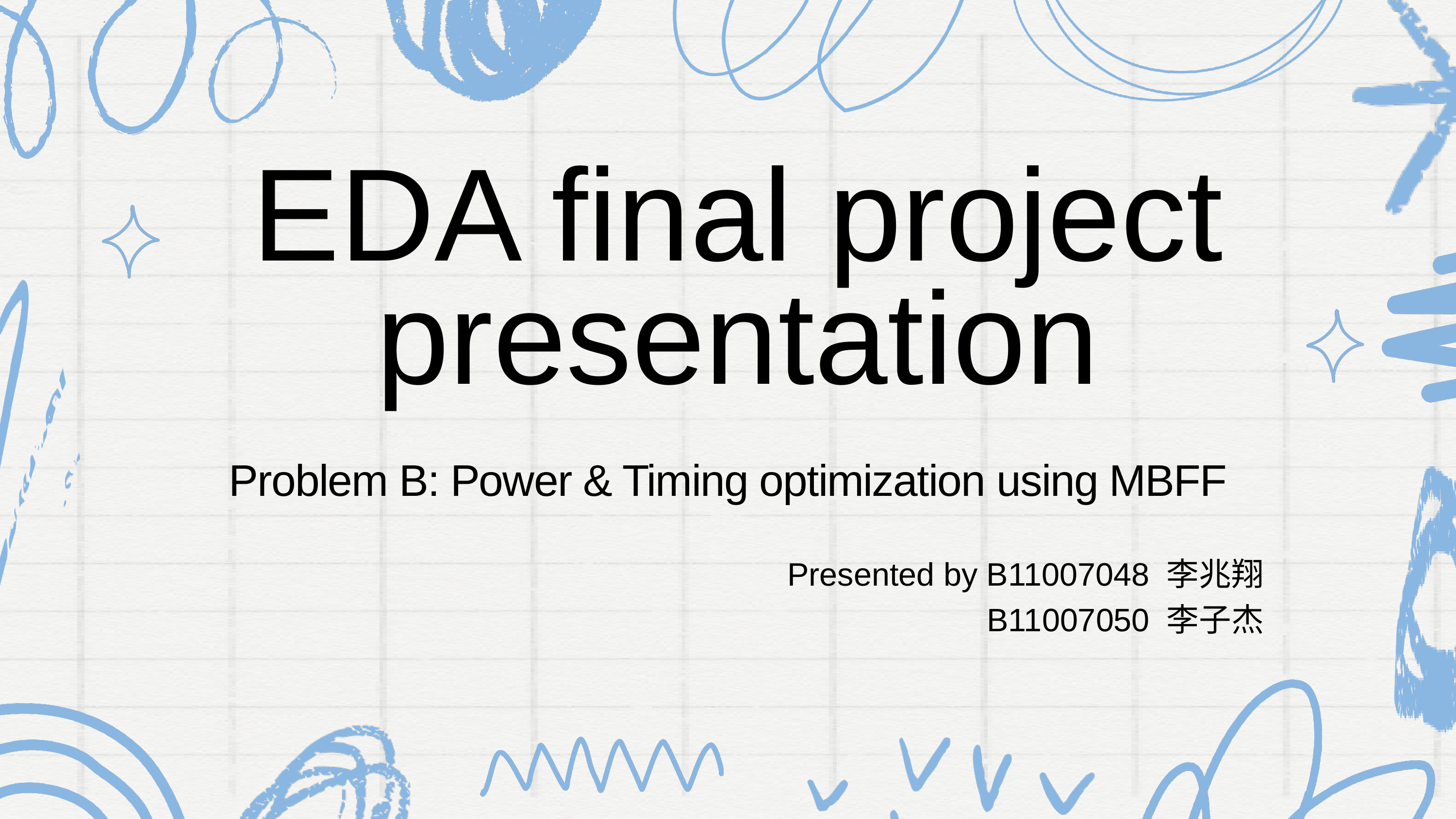

EDA final project
presentation

Problem B: Power & Timing optimization using MBFF
  Presented by B11007048 李兆翔
B11007050 李子杰